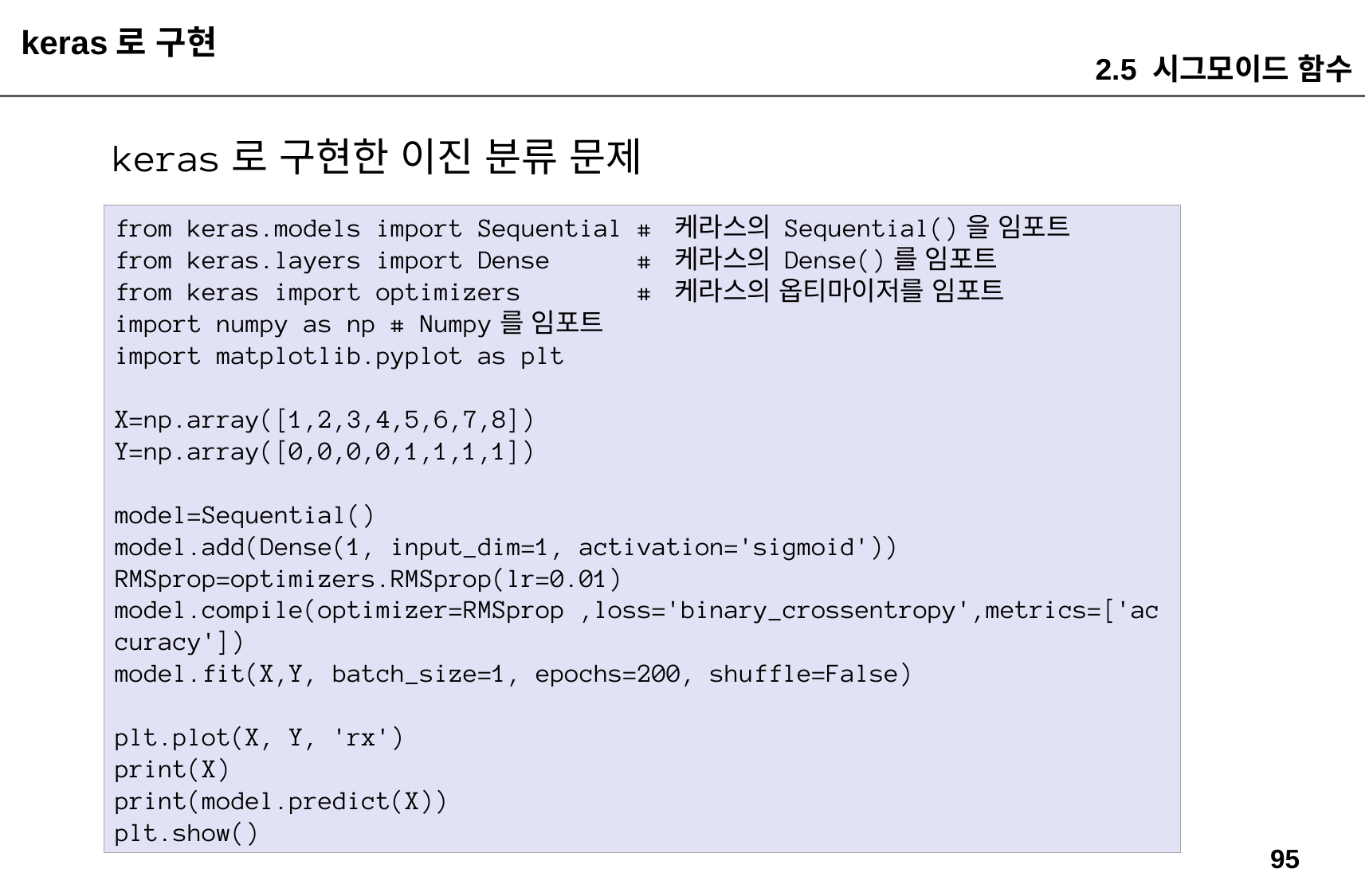

keras로 구현
2.5 시그모이드 함수
keras로 구현한 이진 분류 문제
from keras.models import Sequential # 케라스의 Sequential()을 임포트
from keras.layers import Dense      # 케라스의 Dense()를 임포트
from keras import optimizers        # 케라스의 옵티마이저를 임포트
import numpy as np # Numpy를 임포트
import matplotlib.pyplot as plt

X=np.array([1,2,3,4,5,6,7,8])
Y=np.array([0,0,0,0,1,1,1,1])

model=Sequential()
model.add(Dense(1, input_dim=1, activation='sigmoid'))
RMSprop=optimizers.RMSprop(lr=0.01)
model.compile(optimizer=RMSprop ,loss='binary_crossentropy',metrics=['accuracy'])
model.fit(X,Y, batch_size=1, epochs=200, shuffle=False)

plt.plot(X, Y, 'rx')
print(X)
print(model.predict(X))
plt.show()